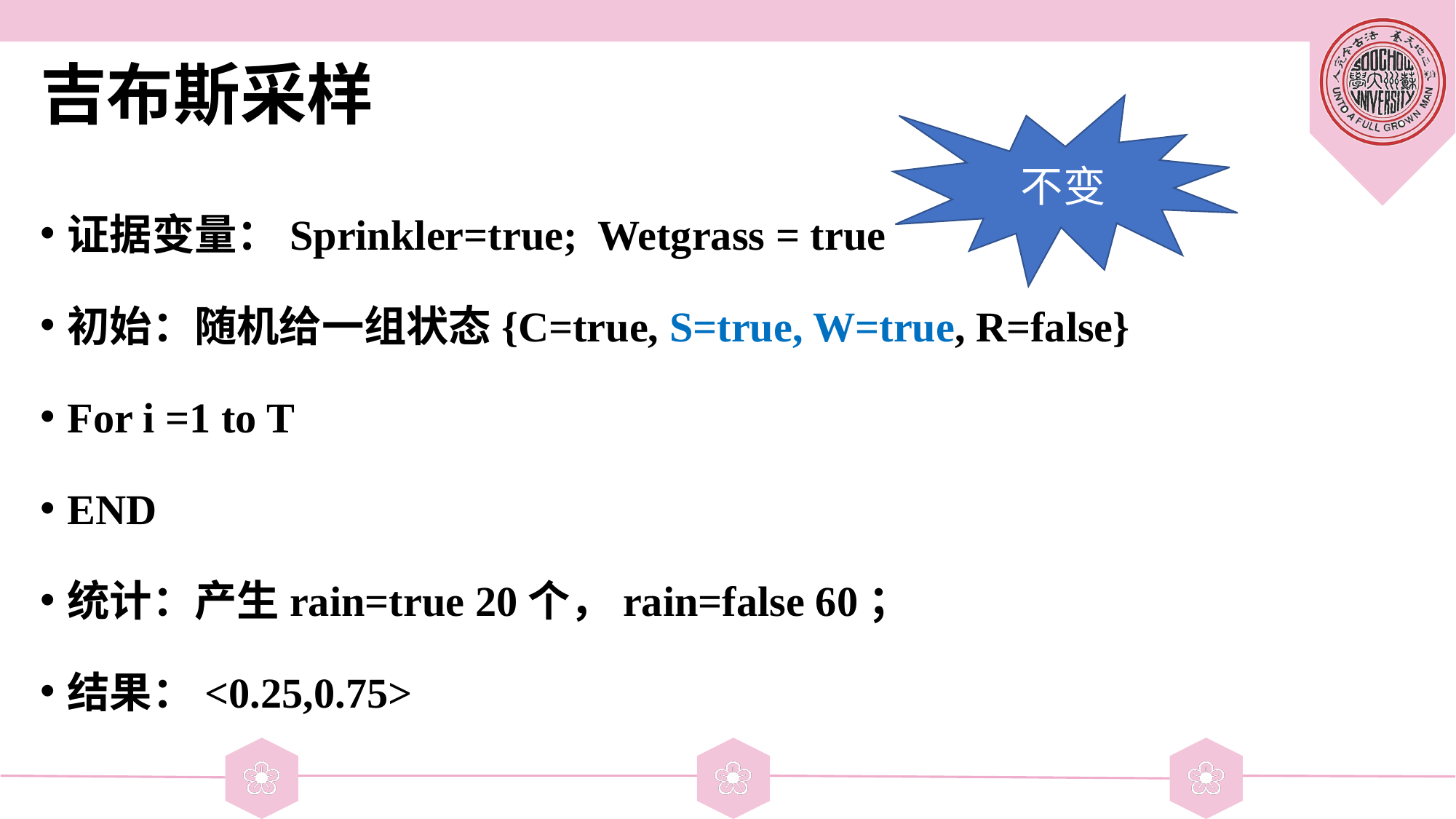

# 吉布斯采样
不变
证据变量：Sprinkler=true;  Wetgrass = true
初始：随机给一组状态{C=true, S=true, W=true, R=false}
For i =1 to T
END
统计：产生rain=true 20个，rain=false 60；
结果：<0.25,0.75>